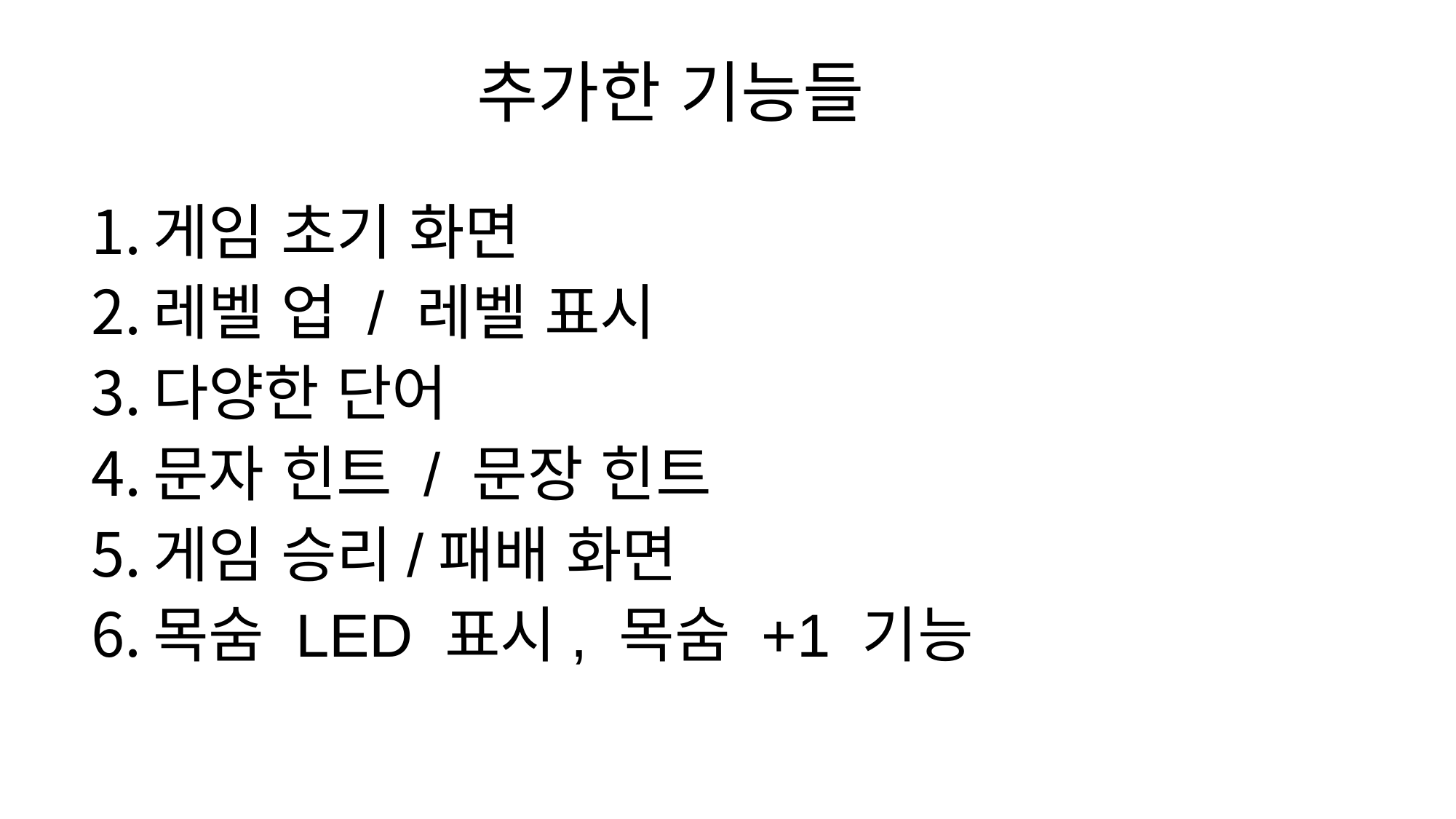

추가한 기능들
게임 초기 화면
레벨 업 / 레벨 표시
다양한 단어
문자 힌트 / 문장 힌트
게임 승리/패배 화면
목숨 LED 표시, 목숨 +1 기능